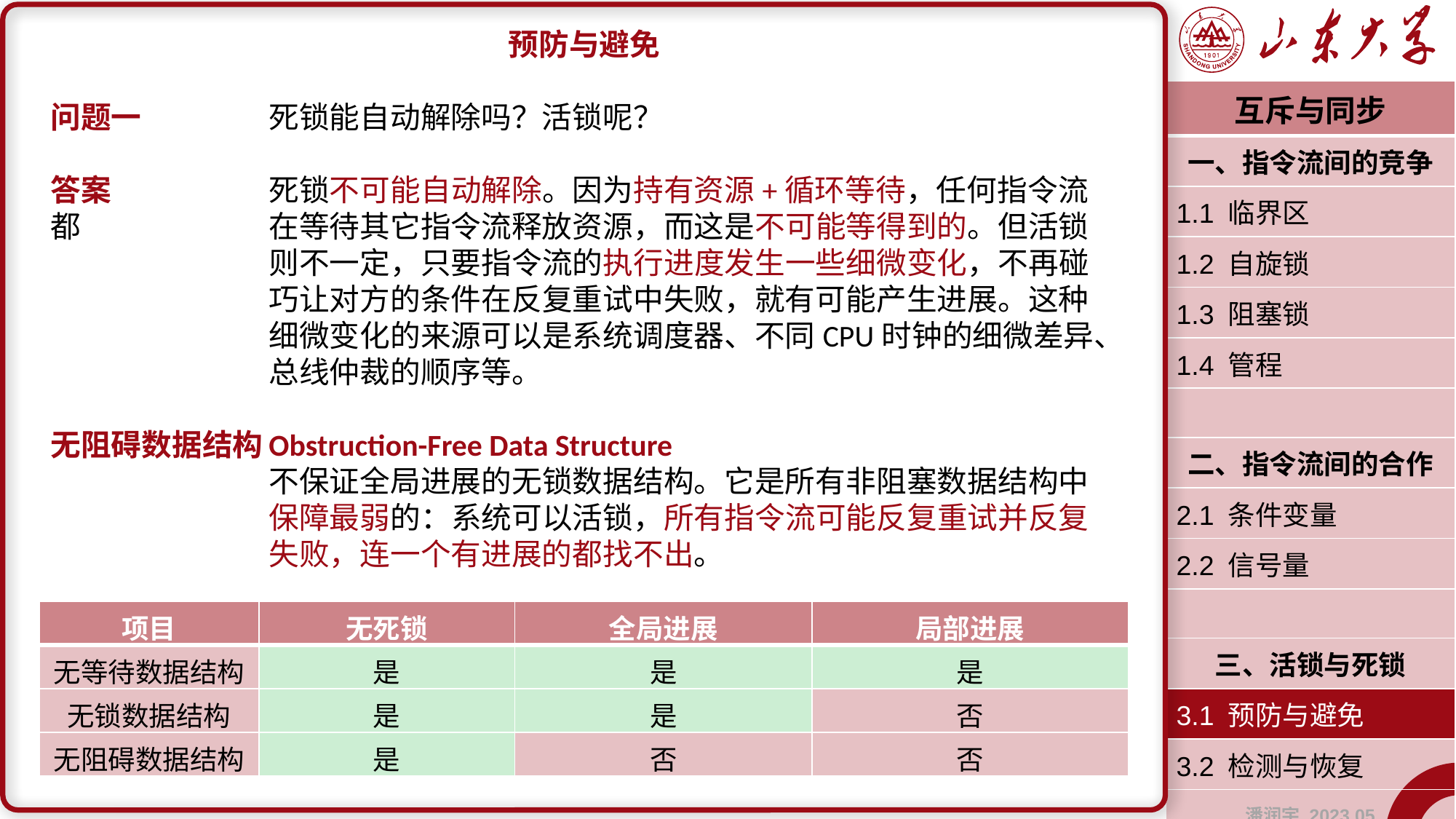

预防与避免

问题一		死锁能自动解除吗？活锁呢？

答案		死锁不可能自动解除。因为持有资源+循环等待，任何指令流都		在等待其它指令流释放资源，而这是不可能等得到的。但活锁		则不一定，只要指令流的执行进度发生一些细微变化，不再碰		巧让对方的条件在反复重试中失败，就有可能产生进展。这种		细微变化的来源可以是系统调度器、不同CPU时钟的细微差异、		总线仲裁的顺序等。

无阻碍数据结构	Obstruction-Free Data Structure
		不保证全局进展的无锁数据结构。它是所有非阻塞数据结构中		保障最弱的：系统可以活锁，所有指令流可能反复重试并反复		失败，连一个有进展的都找不出。
| 互斥与同步 |
| --- |
| 一、指令流间的竞争 |
| 1.1 临界区 |
| 1.2 自旋锁 |
| 1.3 阻塞锁 |
| 1.4 管程 |
|  |
| 二、指令流间的合作 |
| 2.1 条件变量 |
| 2.2 信号量 |
|  |
| 三、活锁与死锁 |
| 3.1 预防与避免 |
| 3.2 检测与恢复 |
| 潘润宇 2023.05 |
| 项目 | 无死锁 | 全局进展 | 局部进展 |
| --- | --- | --- | --- |
| 无等待数据结构 | 是 | 是 | 是 |
| 无锁数据结构 | 是 | 是 | 否 |
| 无阻碍数据结构 | 是 | 否 | 否 |